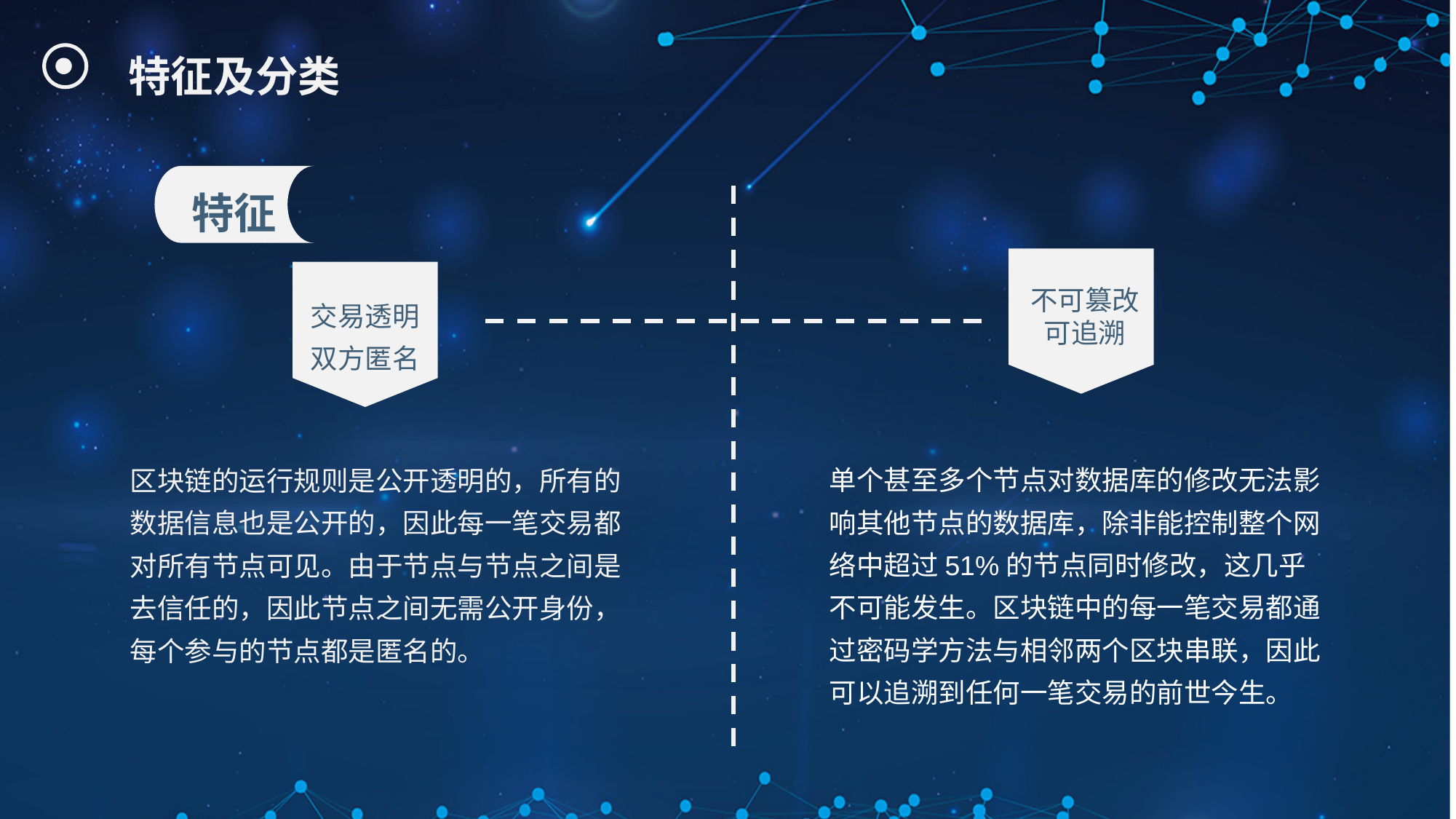

# 特征及分类
特征

不可篡改
可追溯

交易透明
双方匿名
单个甚至多个节点对数据库的修改无法影响其他节点的数据库，除非能控制整个网络中超过51%的节点同时修改，这几乎不可能发生。区块链中的每一笔交易都通过密码学方法与相邻两个区块串联，因此可以追溯到任何一笔交易的前世今生。
区块链的运行规则是公开透明的，所有的数据信息也是公开的，因此每一笔交易都对所有节点可见。由于节点与节点之间是去信任的，因此节点之间无需公开身份，每个参与的节点都是匿名的。